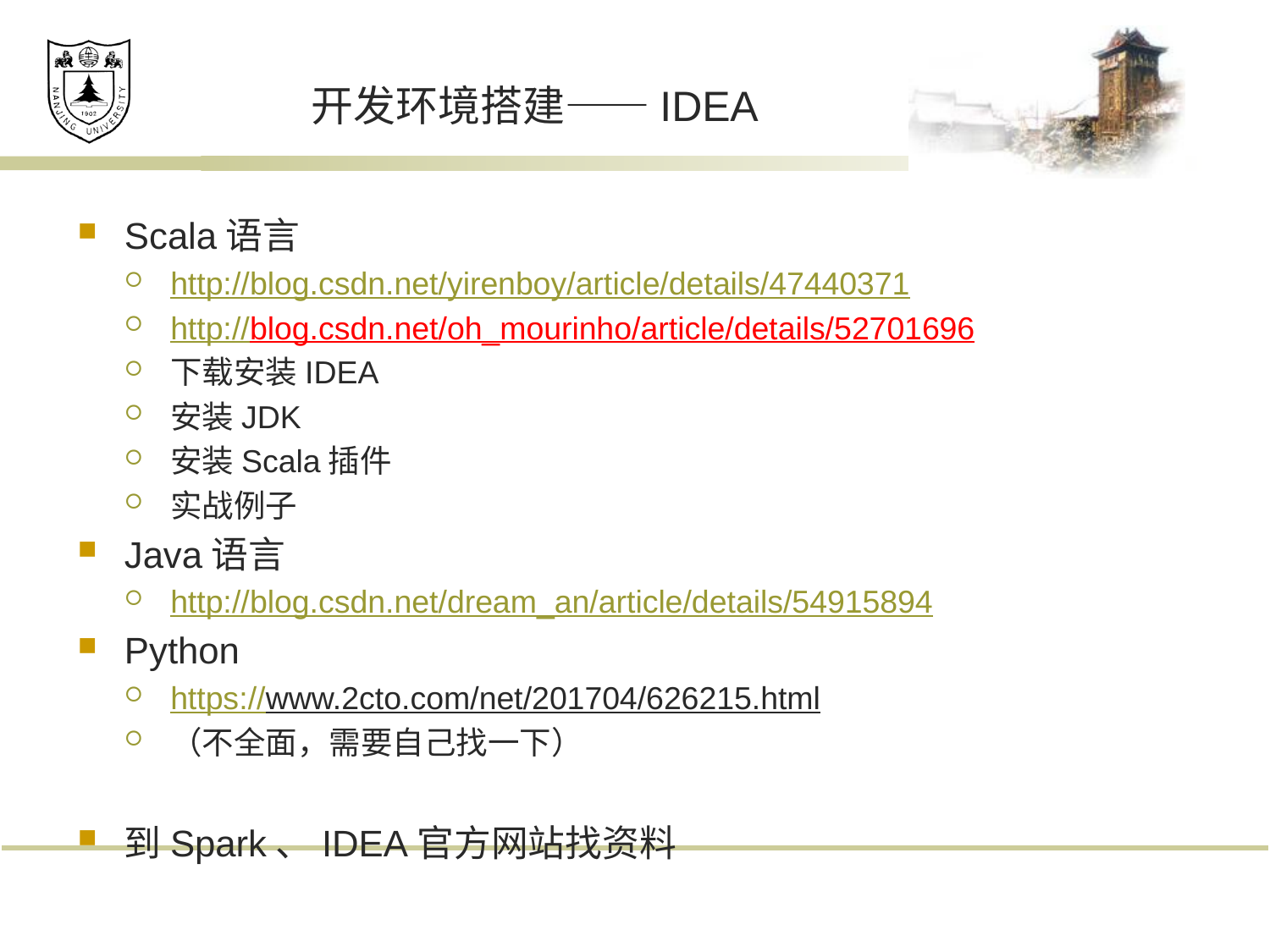

# 开发环境搭建——IDEA
Scala语言
http://blog.csdn.net/yirenboy/article/details/47440371
http://blog.csdn.net/oh_mourinho/article/details/52701696
下载安装IDEA
安装JDK
安装Scala插件
实战例子
Java语言
http://blog.csdn.net/dream_an/article/details/54915894
Python
https://www.2cto.com/net/201704/626215.html
（不全面，需要自己找一下）

到Spark、IDEA官方网站找资料